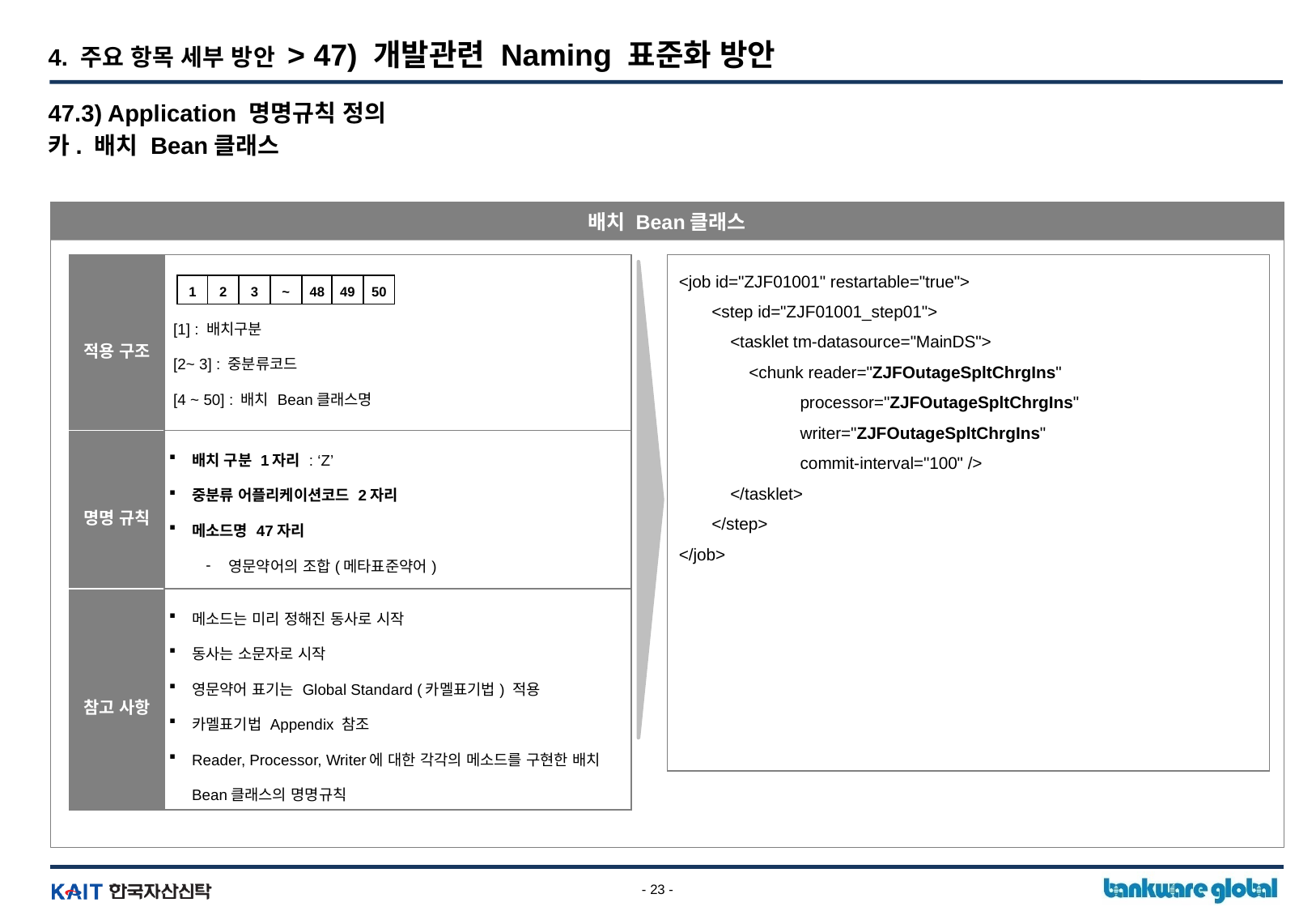

4. 주요 항목 세부 방안 > 47) 개발관련 Naming 표준화 방안
47.3) Application 명명규칙 정의
카. 배치 Bean클래스

배치 Bean클래스
<job id="ZJF01001" restartable="true">
       <step id="ZJF01001_step01">
           <tasklet tm-datasource="MainDS">
               <chunk reader="ZJFOutageSpltChrgIns"
                          processor="ZJFOutageSpltChrgIns"
                          writer="ZJFOutageSpltChrgIns"
                          commit-interval="100" />
           </tasklet>
       </step>
</job>
| 적용 구조 | [1] : 배치구분 [2~ 3] : 중분류코드 [4 ~ 50] : 배치 Bean클래스명 |
| --- | --- |
| 명명 규칙 | 배치 구분 1자리 : ‘Z’ 중분류 어플리케이션코드 2자리 메소드명 47자리 영문약어의 조합(메타표준약어) |
| 참고 사항 | 메소드는 미리 정해진 동사로 시작 동사는 소문자로 시작 영문약어 표기는 Global Standard (카멜표기법) 적용 카멜표기법 Appendix 참조 Reader, Processor, Writer에 대한 각각의 메소드를 구현한 배치 Bean클래스의 명명규칙 |
1
2
3
~
48
49
50